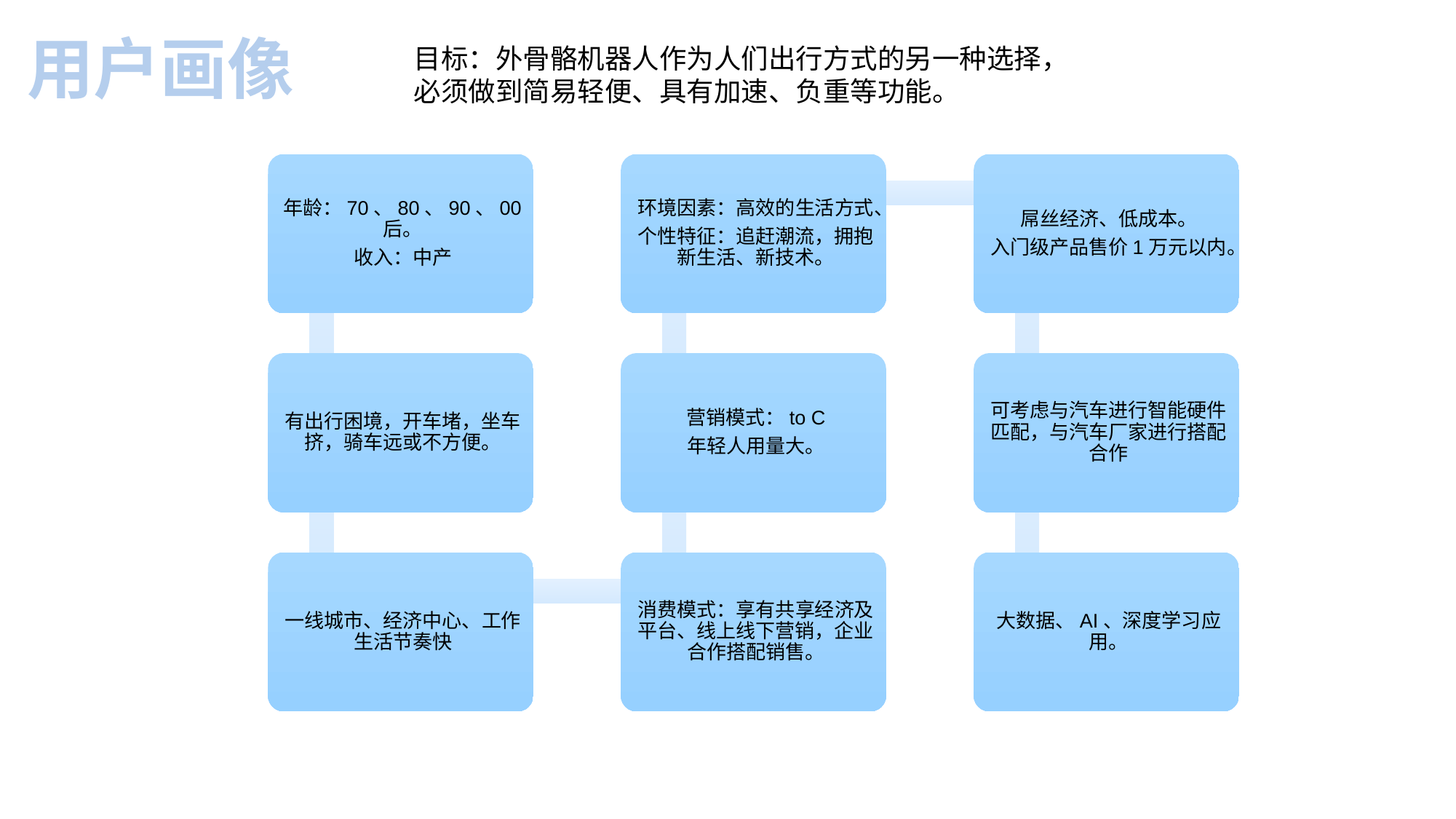

用户画像
目标：外骨骼机器人作为人们出行方式的另一种选择，
必须做到简易轻便、具有加速、负重等功能。
年龄：70、80、90、00后。
收入：中产
有出行困境，开车堵，坐车挤，骑车远或不方便。
一线城市、经济中心、工作生活节奏快
消费模式：享有共享经济及平台、线上线下营销，企业合作搭配销售。
营销模式：to C
年轻人用量大。
环境因素：高效的生活方式、
个性特征：追赶潮流，拥抱新生活、新技术。
屌丝经济、低成本。
入门级产品售价1万元以内。
可考虑与汽车进行智能硬件匹配，与汽车厂家进行搭配合作
大数据、AI、深度学习应用。